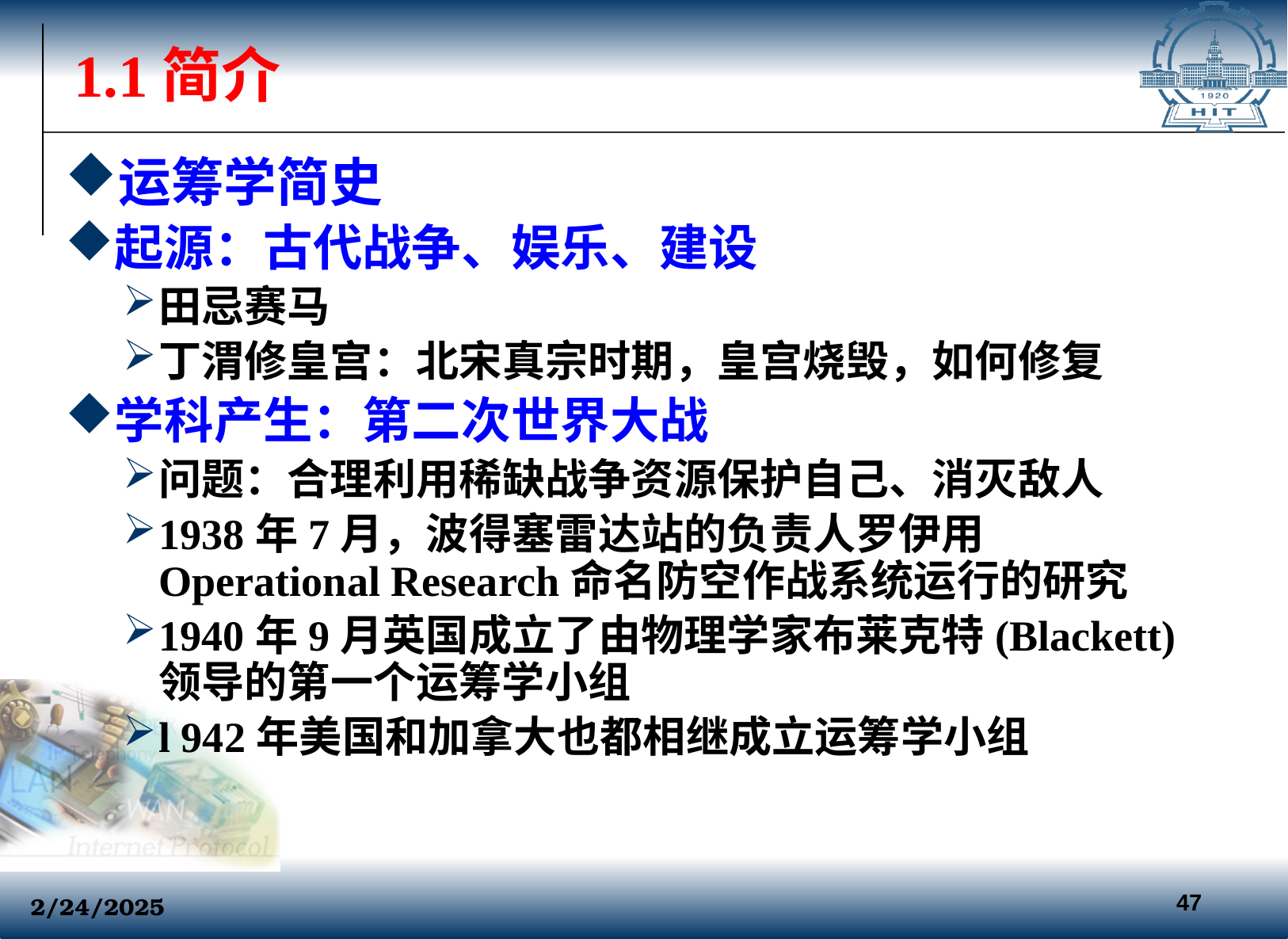

# 1.1简介
运筹学简史
起源：古代战争、娱乐、建设
田忌赛马
丁渭修皇宫：北宋真宗时期，皇宫烧毁，如何修复
学科产生：第二次世界大战
问题：合理利用稀缺战争资源保护自己、消灭敌人
1938年7月，波得塞雷达站的负责人罗伊用Operational Research命名防空作战系统运行的研究
1940年9月英国成立了由物理学家布莱克特(Blackett)领导的第一个运筹学小组
l 942年美国和加拿大也都相继成立运筹学小组